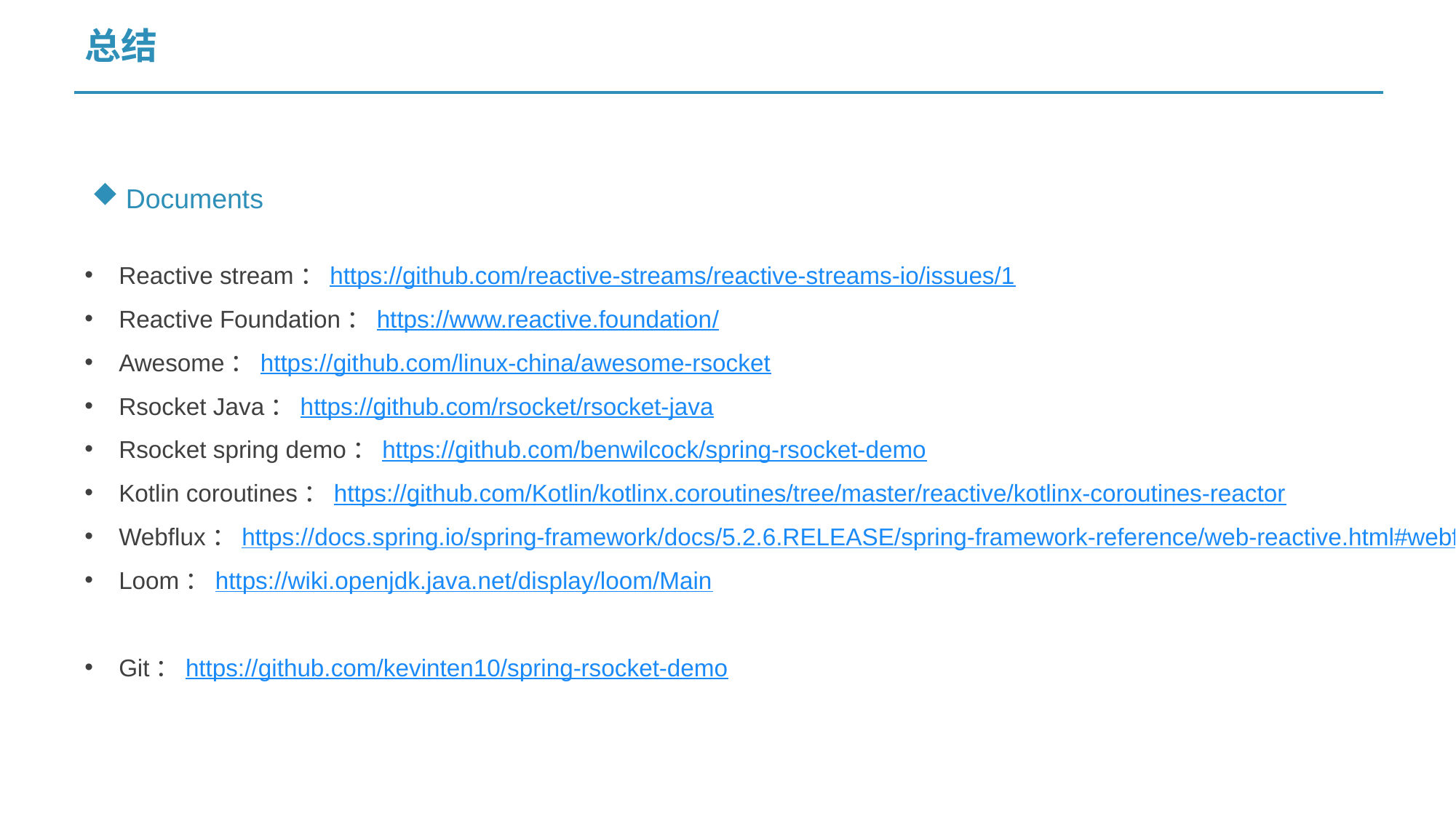

总结
Documents
Reactive stream：https://github.com/reactive-streams/reactive-streams-io/issues/1
Reactive Foundation：https://www.reactive.foundation/
Awesome：https://github.com/linux-china/awesome-rsocket
Rsocket Java：https://github.com/rsocket/rsocket-java
Rsocket spring demo：https://github.com/benwilcock/spring-rsocket-demo
Kotlin coroutines：https://github.com/Kotlin/kotlinx.coroutines/tree/master/reactive/kotlinx-coroutines-reactor
Webflux：https://docs.spring.io/spring-framework/docs/5.2.6.RELEASE/spring-framework-reference/web-reactive.html#webflux
Loom：https://wiki.openjdk.java.net/display/loom/Main

Git：https://github.com/kevinten10/spring-rsocket-demo